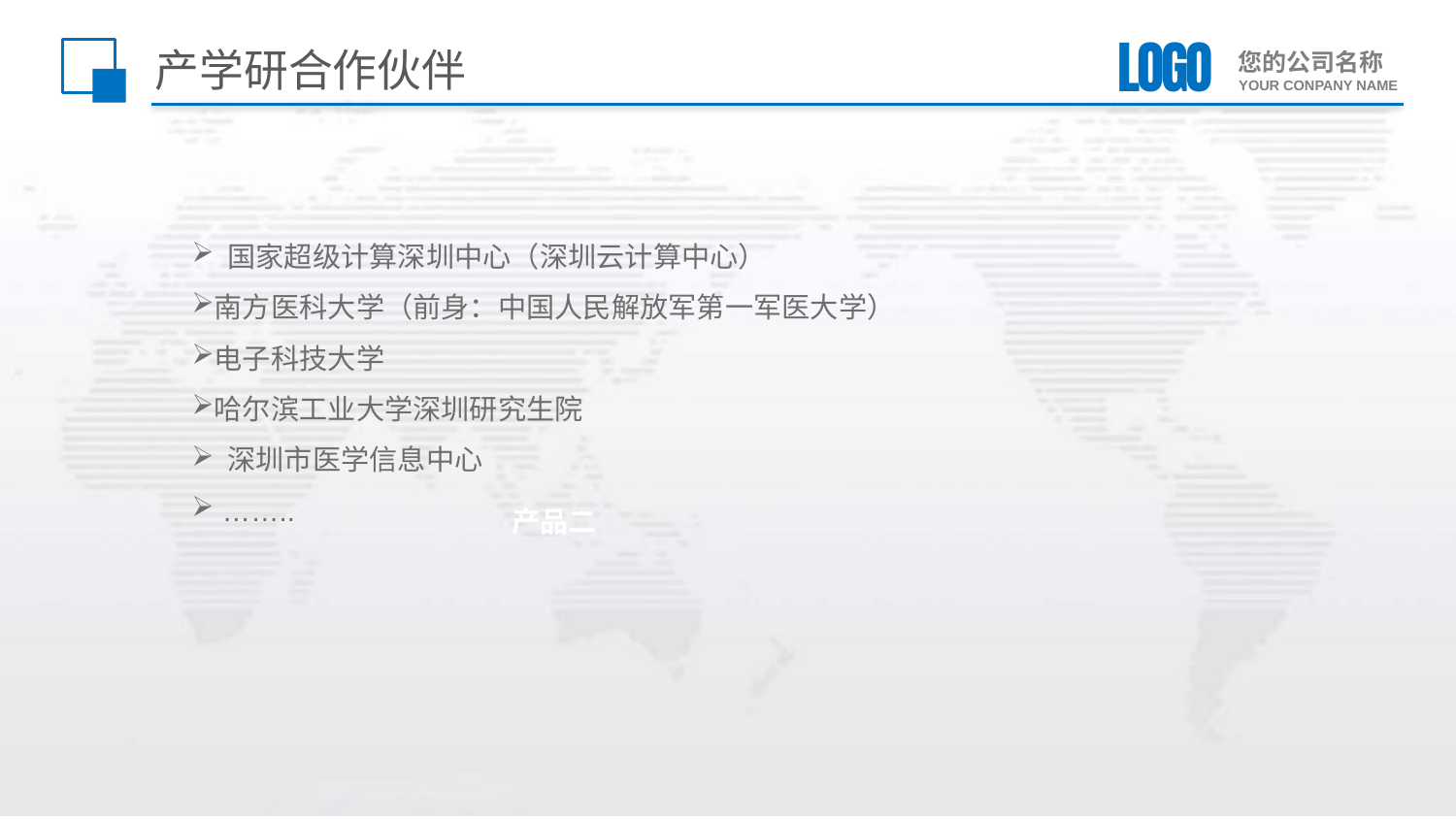

# 产学研合作伙伴
 国家超级计算深圳中心（深圳云计算中心）
南方医科大学（前身：中国人民解放军第一军医大学）
电子科技大学
哈尔滨工业大学深圳研究生院
 深圳市医学信息中心
 ……..

产品二